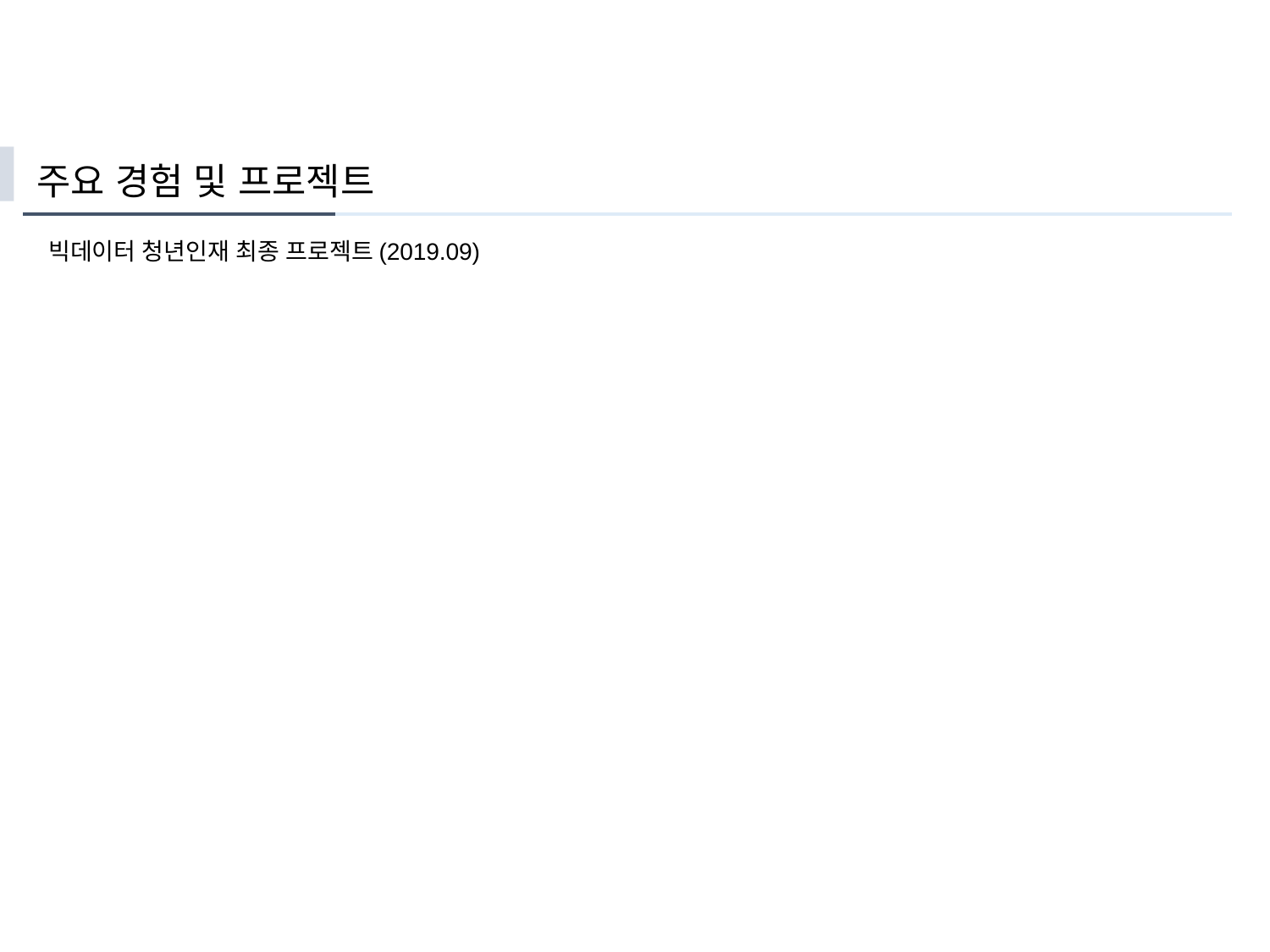

주요 경험 및 프로젝트
빅데이터 청년인재 최종 프로젝트(2019.09)